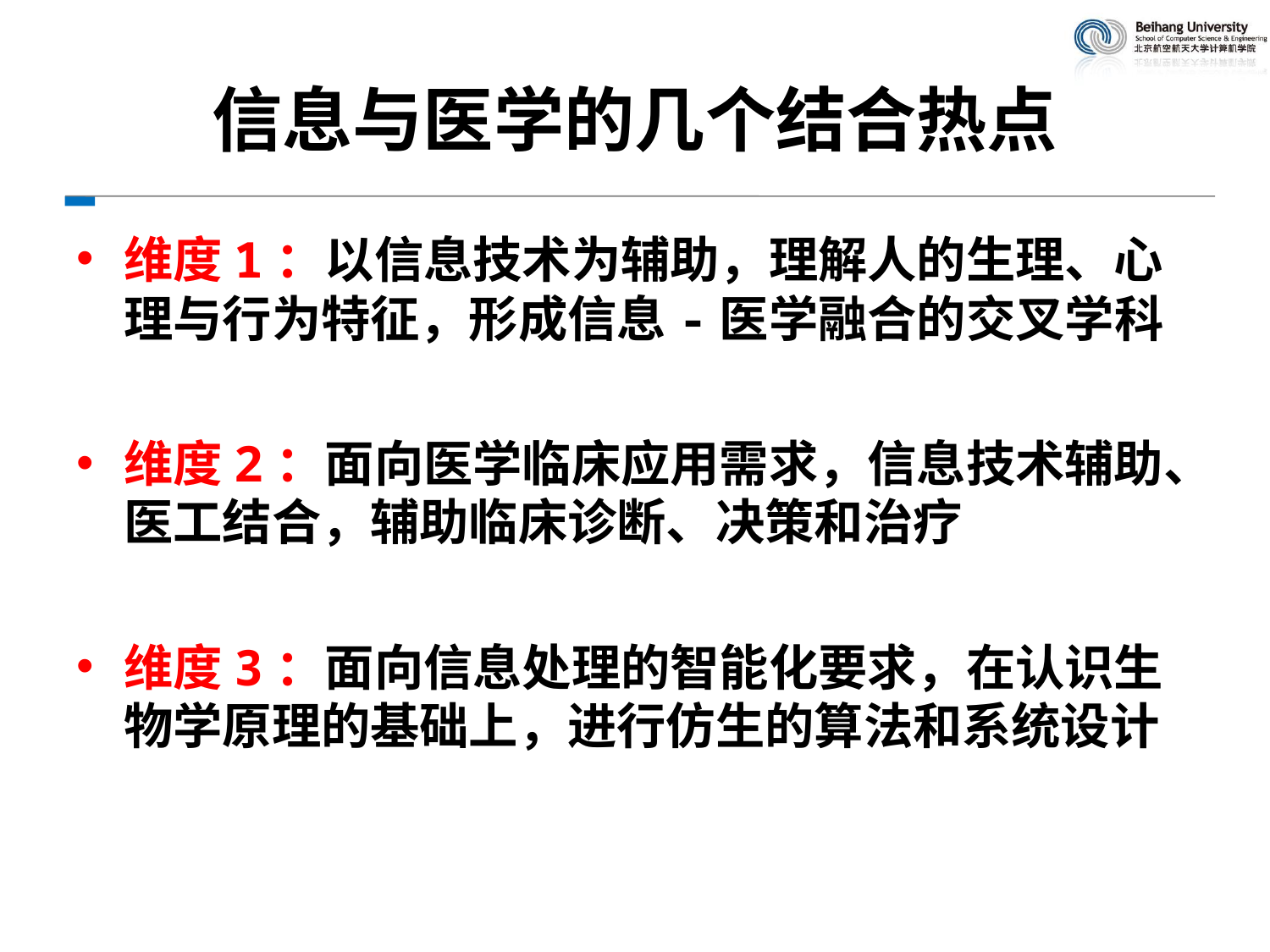

# 信息与医学的几个结合热点
维度1：以信息技术为辅助，理解人的生理、心理与行为特征，形成信息-医学融合的交叉学科

维度2：面向医学临床应用需求，信息技术辅助、医工结合，辅助临床诊断、决策和治疗

维度3：面向信息处理的智能化要求，在认识生物学原理的基础上，进行仿生的算法和系统设计